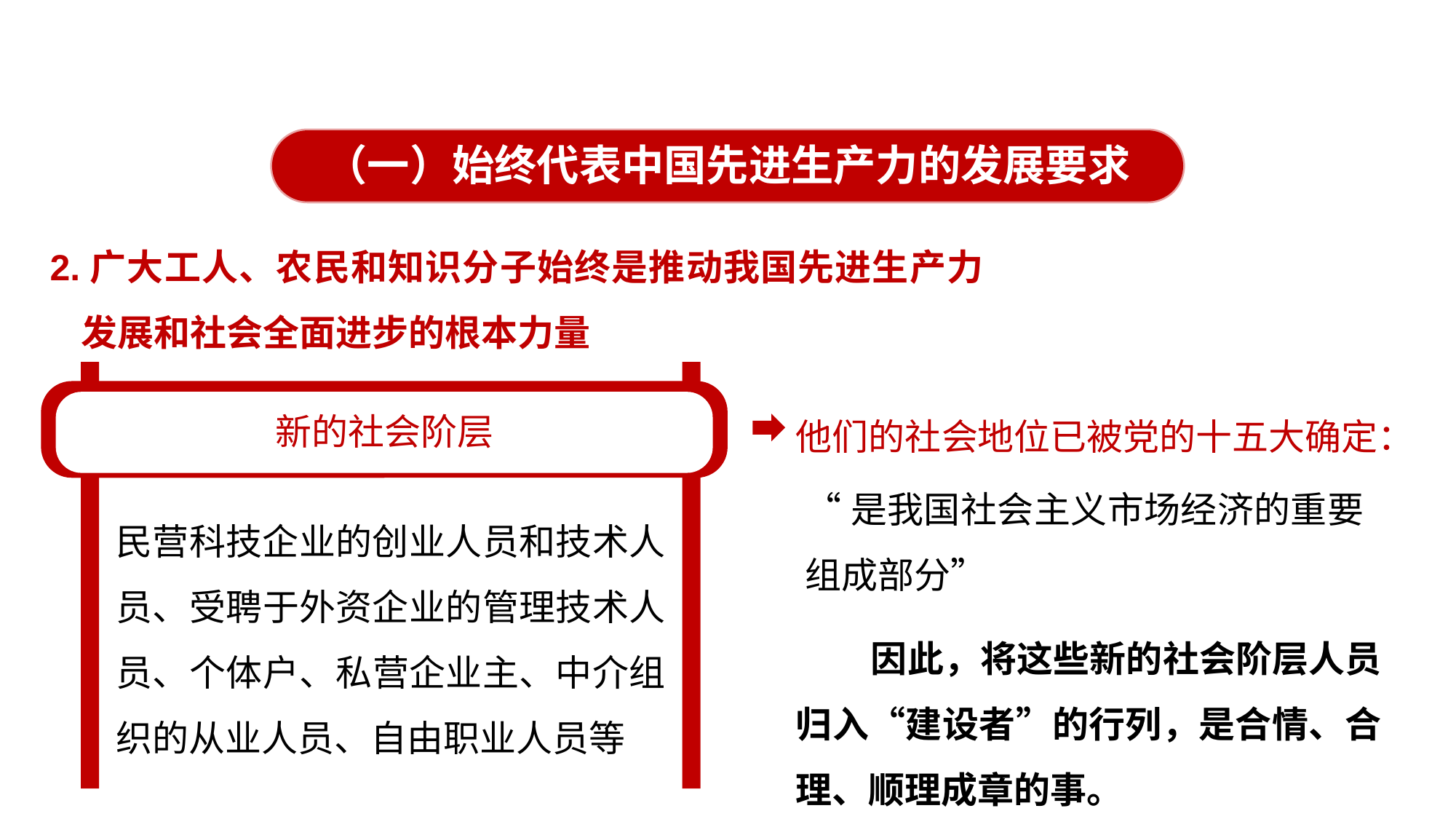

一、“三个代表”重要思想的核心观点
（一）始终代表中国先进生产力的发展要求
2.广大工人、农民和知识分子始终是推动我国先进生产力发展和社会全面进步的根本力量

新的社会阶层
民营科技企业的创业人员和技术人员、受聘于外资企业的管理技术人员、个体户、私营企业主、中介组织的从业人员、自由职业人员等
他们的社会地位已被党的十五大确定：

“是我国社会主义市场经济的重要组成部分”
因此，将这些新的社会阶层人员归入“建设者”的行列，是合情、合理、顺理成章的事。